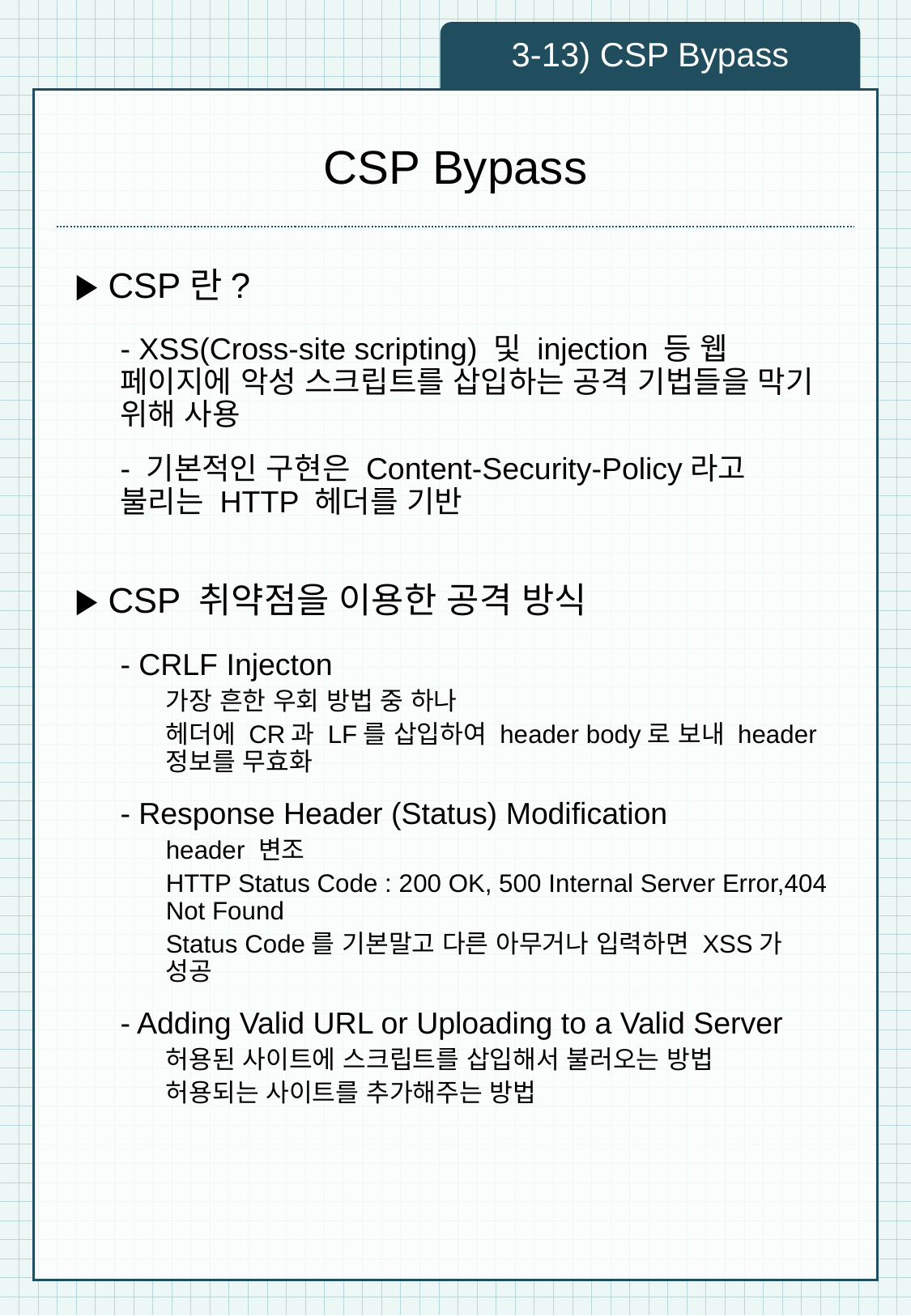

3-13) CSP Bypass

# CSP Bypass
▶ CSP란?

- XSS(Cross-site scripting) 및 injection 등 웹 페이지에 악성 스크립트를 삽입하는 공격 기법들을 막기 위해 사용

- 기본적인 구현은 Content-Security-Policy라고 불리는 HTTP 헤더를 기반

▶ CSP 취약점을 이용한 공격 방식

- CRLF Injecton
가장 흔한 우회 방법 중 하나
헤더에 CR과 LF를 삽입하여 header body로 보내 header정보를 무효화

- Response Header (Status) Modification
header 변조
HTTP Status Code : 200 OK, 500 Internal Server Error,404 Not Found
Status Code를 기본말고 다른 아무거나 입력하면 XSS가 성공

- Adding Valid URL or Uploading to a Valid Server
허용된 사이트에 스크립트를 삽입해서 불러오는 방법
허용되는 사이트를 추가해주는 방법